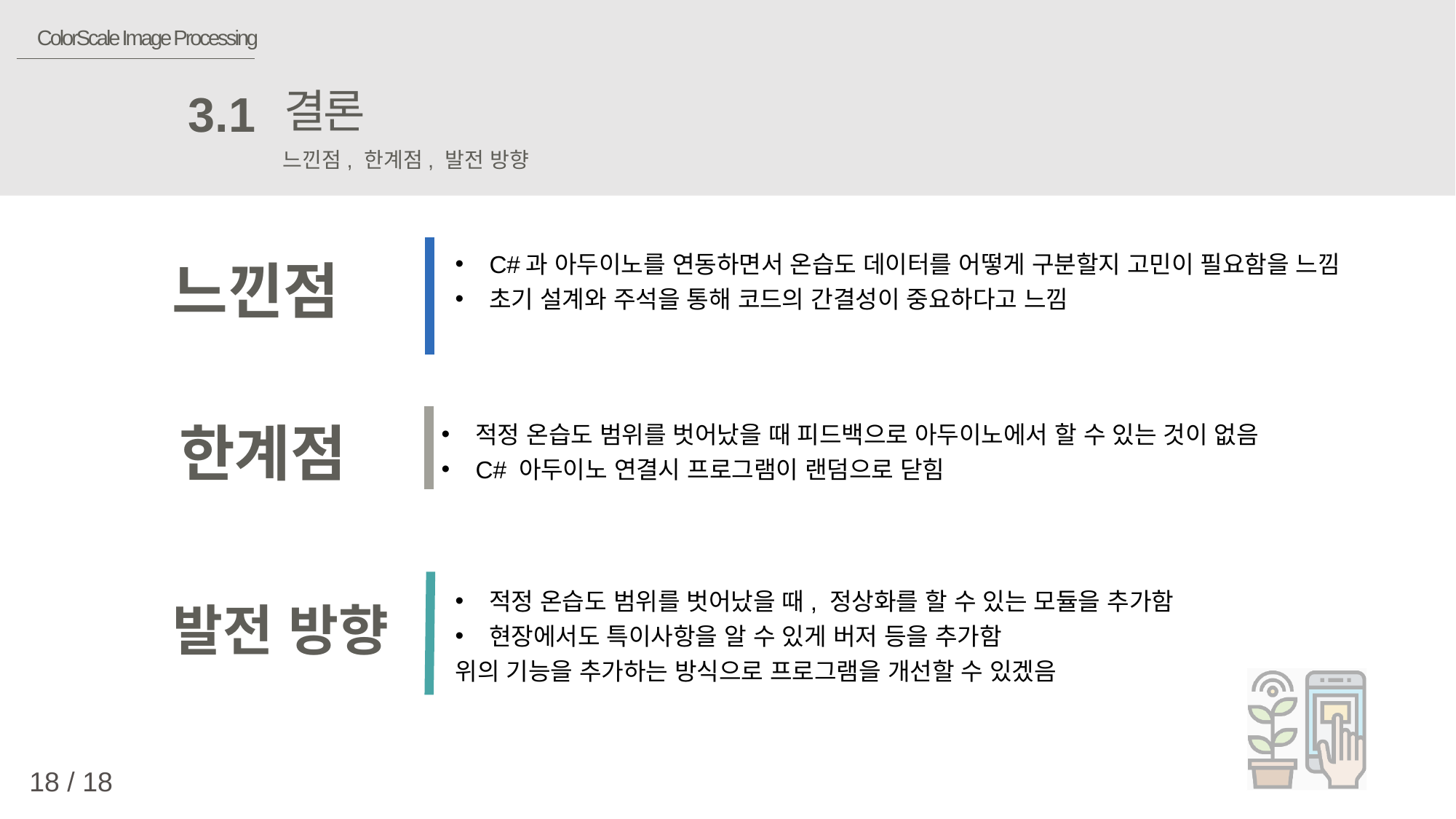

ColorScale Image Processing
결론
3.1
느낀점, 한계점, 발전 방향
C#과 아두이노를 연동하면서 온습도 데이터를 어떻게 구분할지 고민이 필요함을 느낌
초기 설계와 주석을 통해 코드의 간결성이 중요하다고 느낌
느낀점
적정 온습도 범위를 벗어났을 때 피드백으로 아두이노에서 할 수 있는 것이 없음
C# 아두이노 연결시 프로그램이 랜덤으로 닫힘
한계점
적정 온습도 범위를 벗어났을 때, 정상화를 할 수 있는 모듈을 추가함
현장에서도 특이사항을 알 수 있게 버저 등을 추가함
위의 기능을 추가하는 방식으로 프로그램을 개선할 수 있겠음
발전 방향